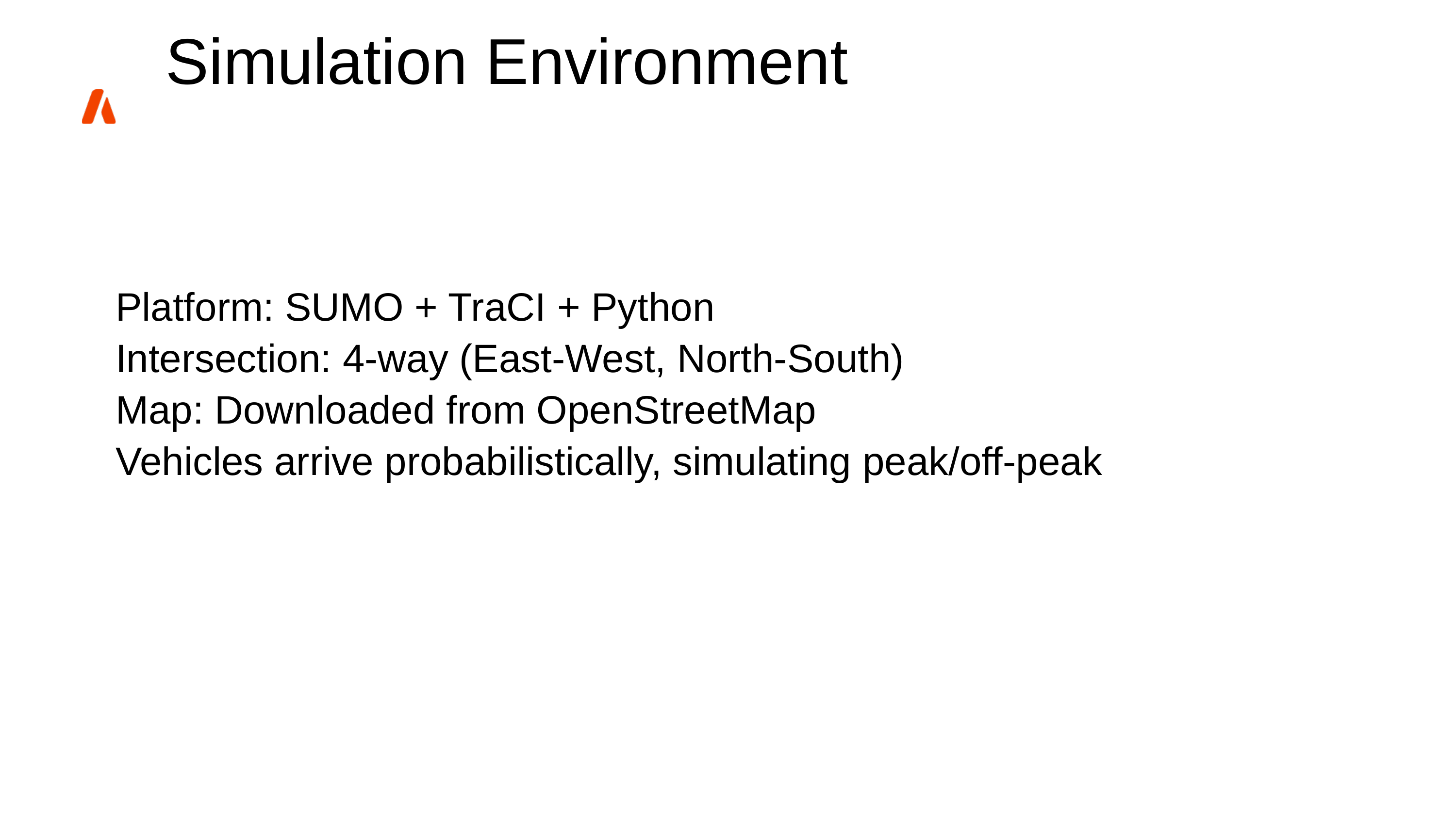

Simulation Environment

Platform: SUMO + TraCI + Python
Intersection: 4-way (East-West, North-South)
Map: Downloaded from OpenStreetMap
Vehicles arrive probabilistically, simulating peak/off-peak

返回議程頁面